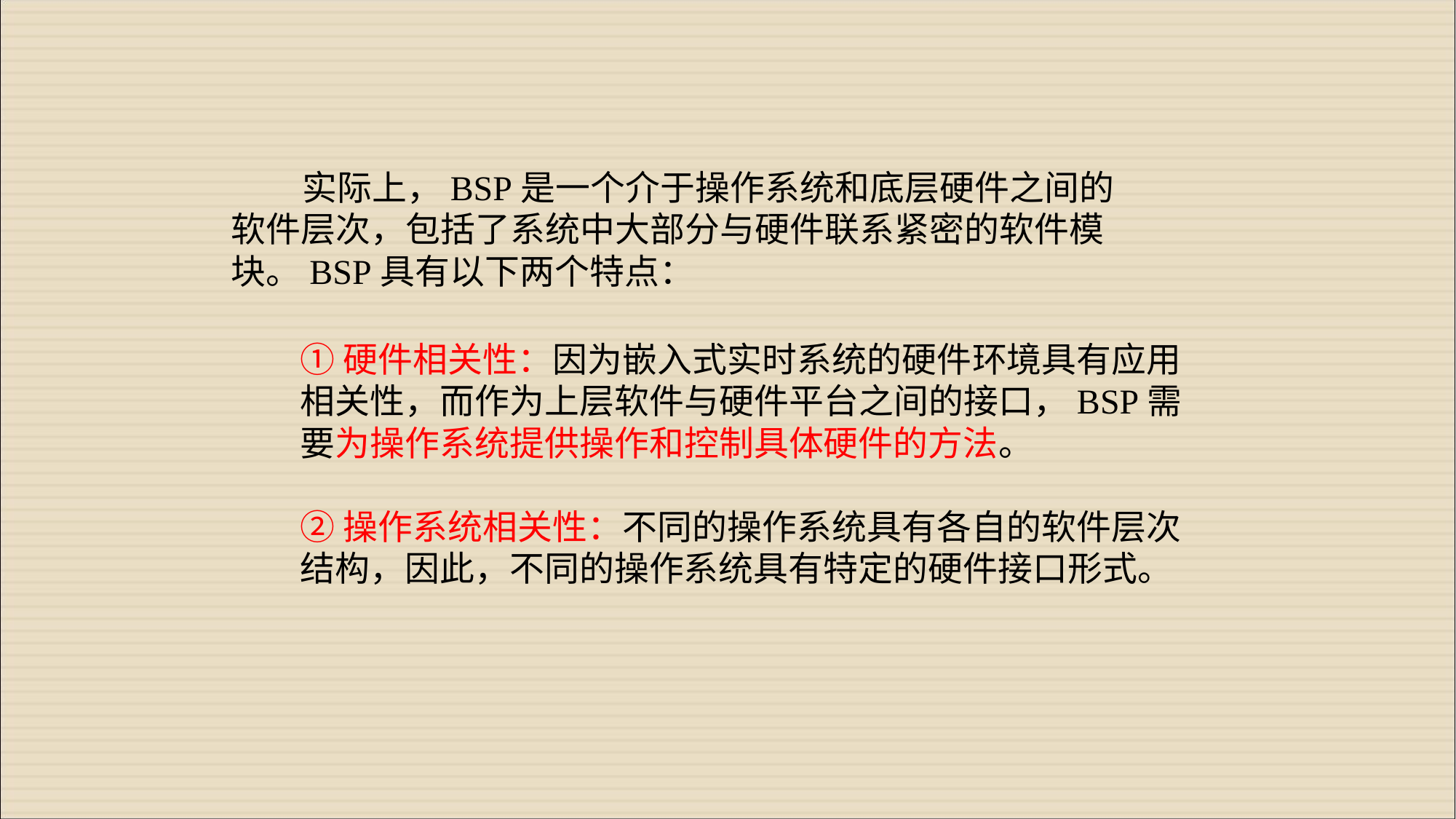

实际上，BSP是一个介于操作系统和底层硬件之间的软件层次，包括了系统中大部分与硬件联系紧密的软件模块。BSP具有以下两个特点：
①硬件相关性：因为嵌入式实时系统的硬件环境具有应用相关性，而作为上层软件与硬件平台之间的接口，BSP需要为操作系统提供操作和控制具体硬件的方法。

②操作系统相关性：不同的操作系统具有各自的软件层次结构，因此，不同的操作系统具有特定的硬件接口形式。